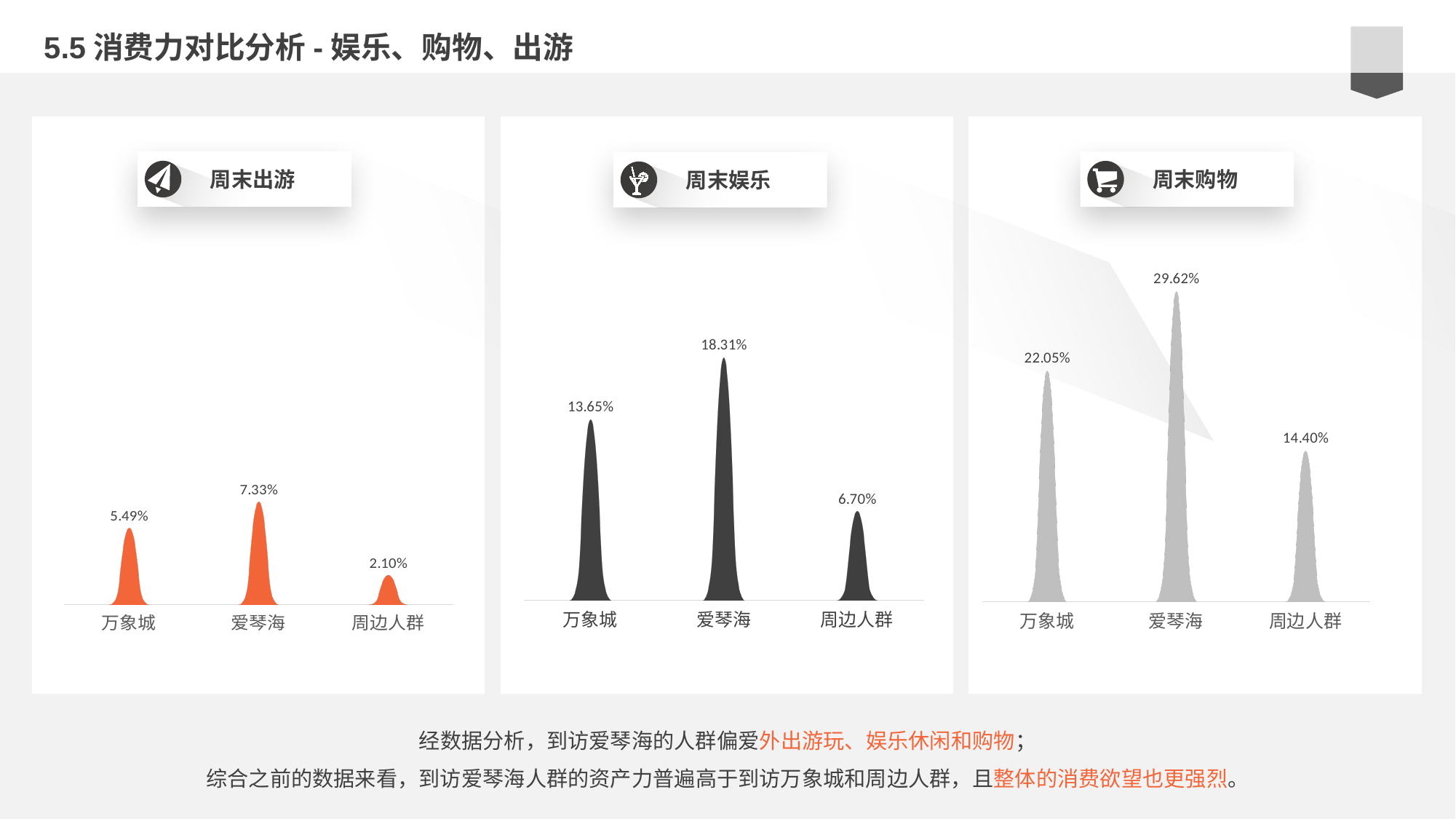

5.5消费力对比分析-娱乐、购物、出游
152

周末出游

周末购物

周末娱乐

e7d195523061f1c0b9c437df2358c0cda14f5041a22fabbfBE2BE37675DC7AB669ED1A17F222BC996230C869F9A73B775AB9A6F73BCC744AF1BB55A31F7D215610F6B48D481C98CFAE215B20EECA2E6E0A7FA5F51308CB52DBDDBC704BB1B1B15B9E8404F8B10E983444B66EA388C6170E35B82D1C09D0AA1358145966557C00F2090DB9C29BE49B

### Chart

| Category | 周末购物 |
|---|---|
| 万象城 | 0.2205 |
| 爱琴海 | 0.2962 |
| 周边人群 | 0.144 |

### Chart

| Category | 周末娱乐 |
|---|---|
| 万象城 | 0.1365 |
| 爱琴海 | 0.1831 |
| 周边人群 | 0.067 |

### Chart

| Category | 周末出游 |
|---|---|
| 万象城 | 0.0549 |
| 爱琴海 | 0.0733 |
| 周边人群 | 0.021 |
经数据分析，到访爱琴海的人群偏爱外出游玩、娱乐休闲和购物；
综合之前的数据来看，到访爱琴海人群的资产力普遍高于到访万象城和周边人群，且整体的消费欲望也更强烈。